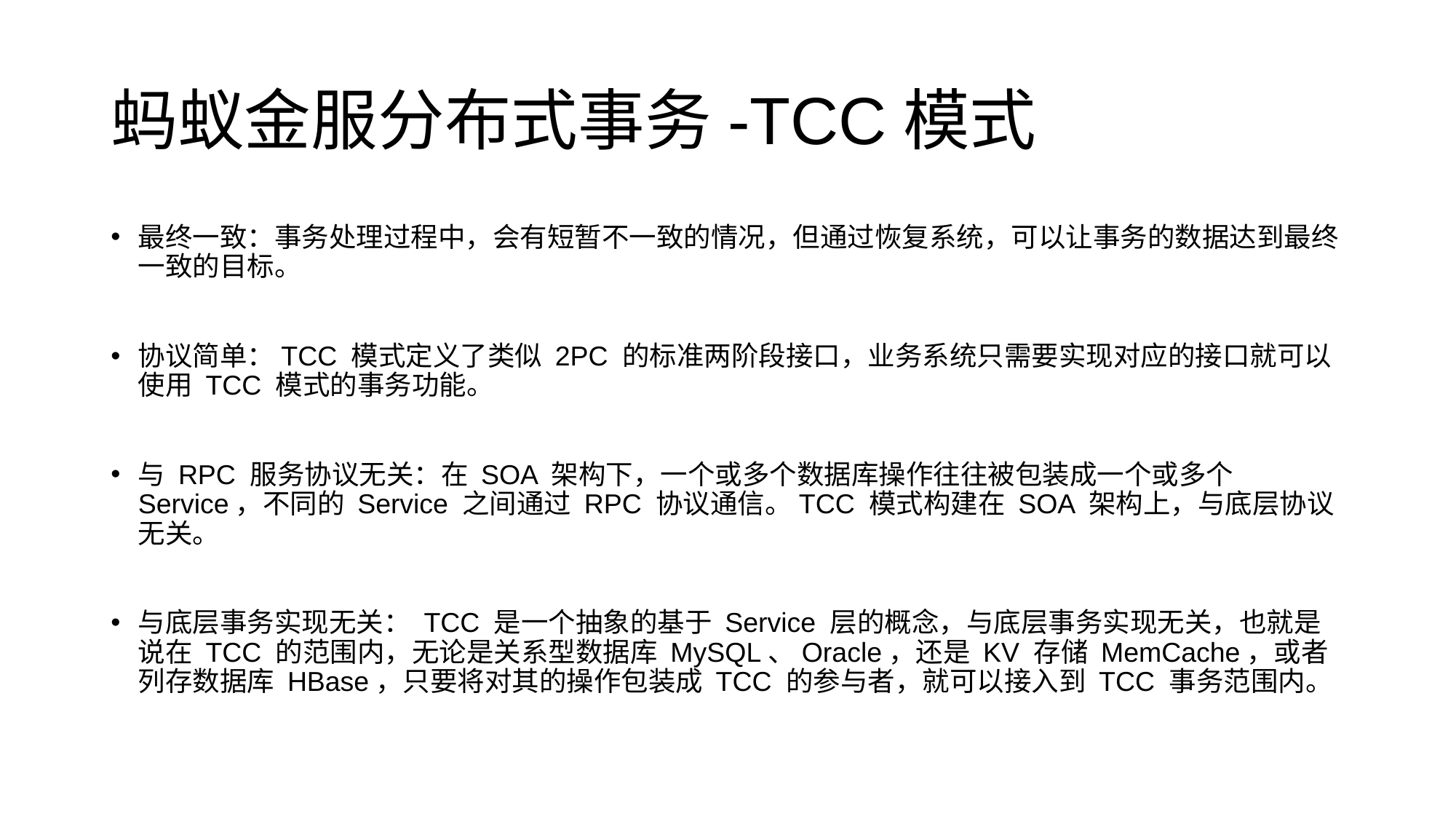

# 蚂蚁金服分布式事务-TCC模式
最终一致：事务处理过程中，会有短暂不一致的情况，但通过恢复系统，可以让事务的数据达到最终一致的目标。

协议简单：TCC 模式定义了类似 2PC 的标准两阶段接口，业务系统只需要实现对应的接口就可以使用 TCC 模式的事务功能。

与 RPC 服务协议无关：在 SOA 架构下，一个或多个数据库操作往往被包装成一个或多个 Service，不同的 Service 之间通过 RPC 协议通信。TCC 模式构建在 SOA 架构上，与底层协议无关。

与底层事务实现无关： TCC 是一个抽象的基于 Service 层的概念，与底层事务实现无关，也就是说在 TCC 的范围内，无论是关系型数据库 MySQL、Oracle，还是 KV 存储 MemCache，或者列存数据库 HBase，只要将对其的操作包装成 TCC 的参与者，就可以接入到 TCC 事务范围内。